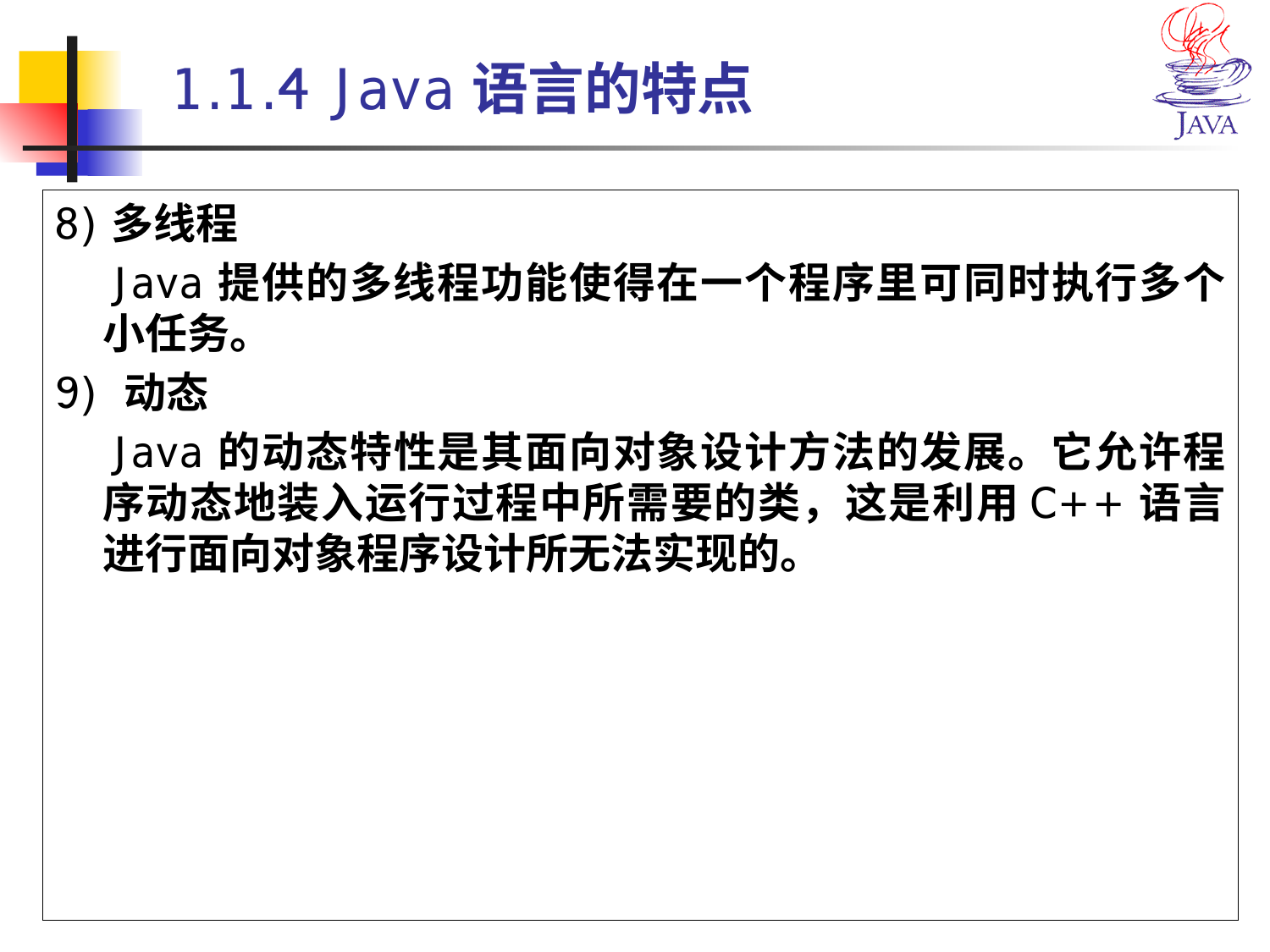

# 1.1.4 Java语言的特点
8)多线程
    Java提供的多线程功能使得在一个程序里可同时执行多个小任务。
9) 动态
    Java的动态特性是其面向对象设计方法的发展。它允许程序动态地装入运行过程中所需要的类，这是利用C++语言进行面向对象程序设计所无法实现的。